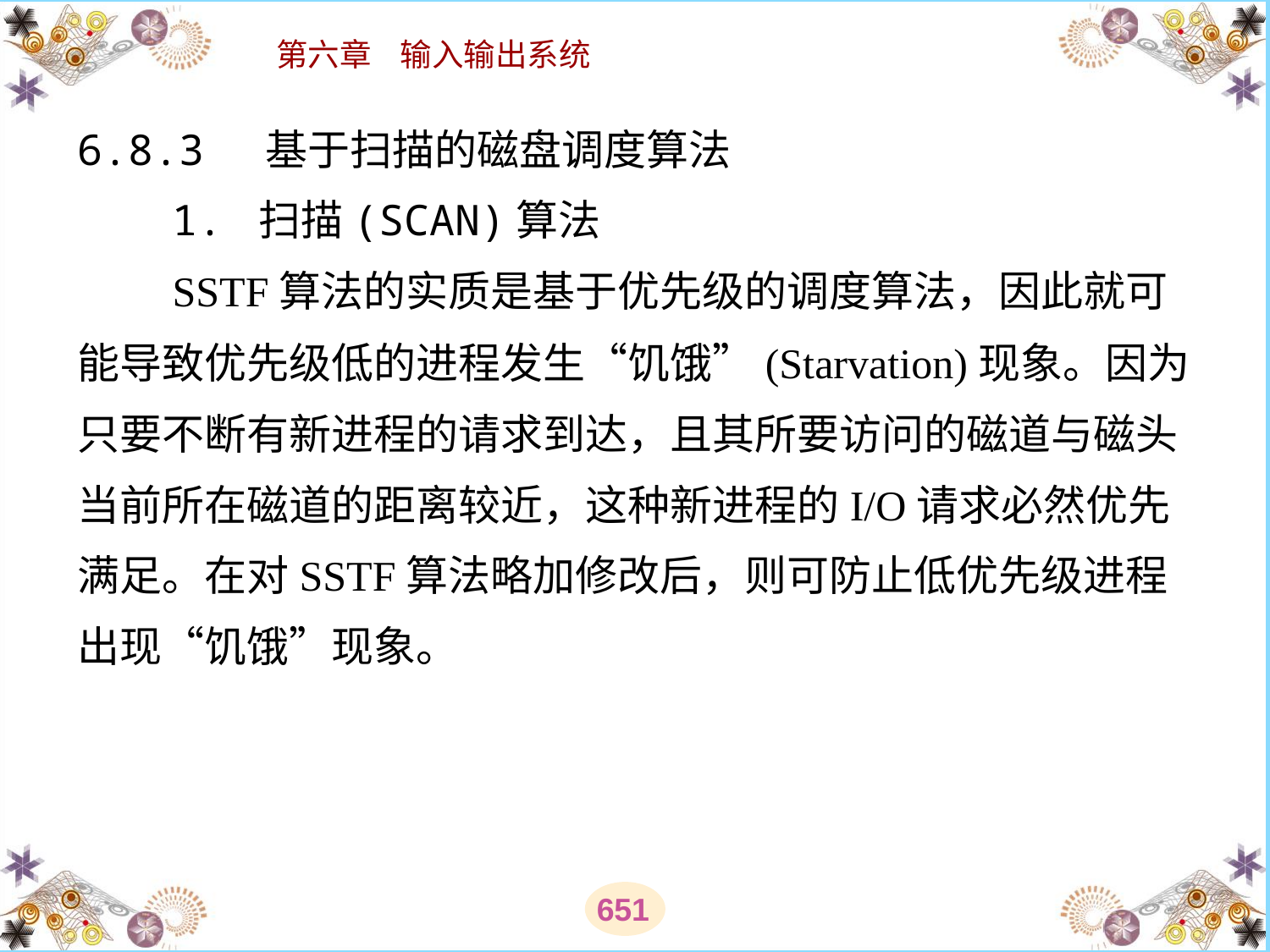

# 6.8.3  基于扫描的磁盘调度算法 　　1. 扫描(SCAN)算法 　　SSTF算法的实质是基于优先级的调度算法，因此就可能导致优先级低的进程发生“饥饿”(Starvation)现象。因为只要不断有新进程的请求到达，且其所要访问的磁道与磁头当前所在磁道的距离较近，这种新进程的I/O请求必然优先满足。在对SSTF算法略加修改后，则可防止低优先级进程出现“饥饿”现象。